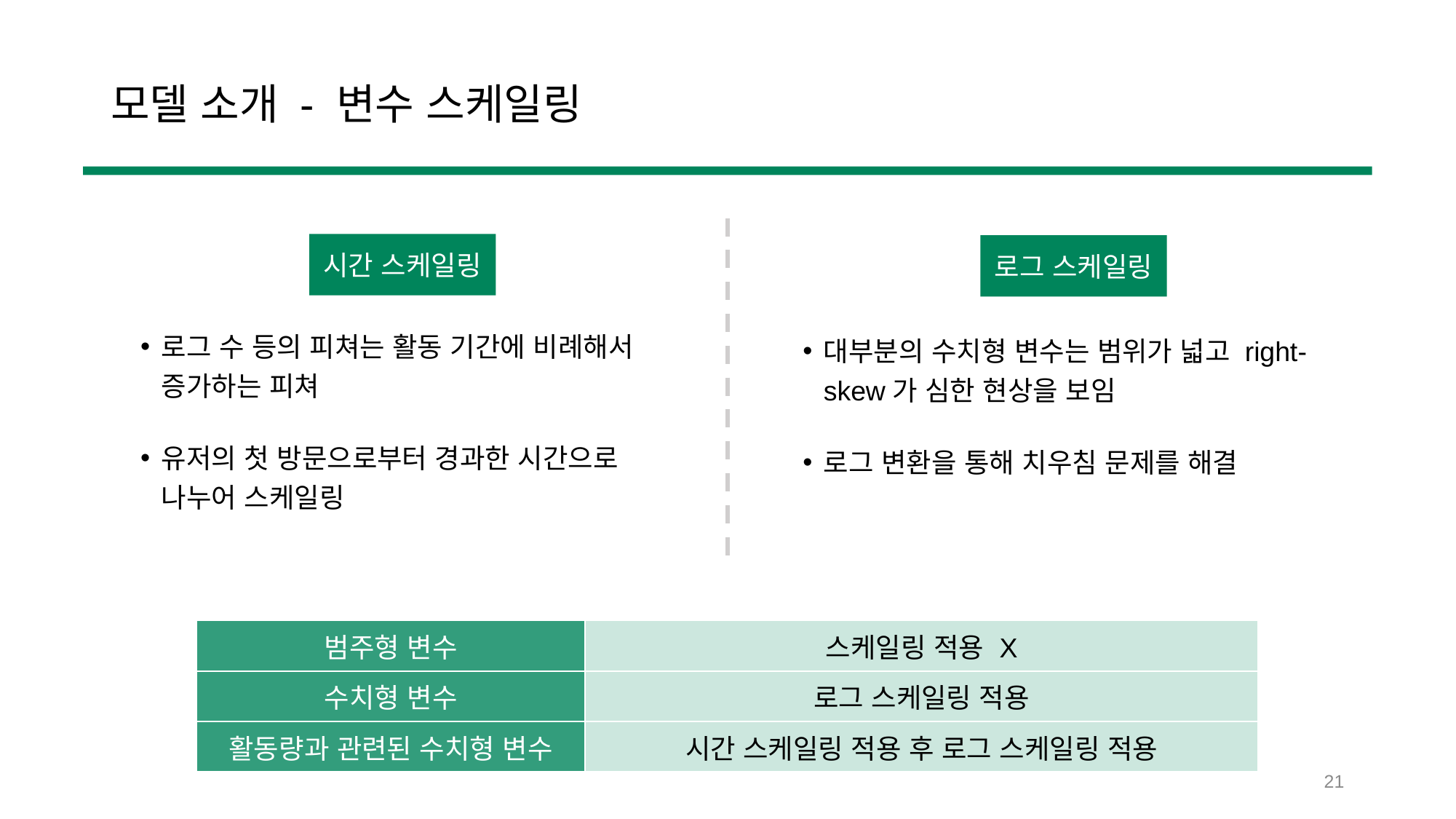

# 모델 소개 - 변수 스케일링

시간 스케일링
로그 스케일링
로그 수 등의 피쳐는 활동 기간에 비례해서 증가하는 피쳐
유저의 첫 방문으로부터 경과한 시간으로
나누어 스케일링
대부분의 수치형 변수는 범위가 넓고 right- skew가 심한 현상을 보임
로그 변환을 통해 치우침 문제를 해결
| 범주형 변수 | 스케일링 적용 X |
| --- | --- |
| 수치형 변수 | 로그 스케일링 적용 |
| 활동량과 관련된 수치형 변수 | 시간 스케일링 적용 후 로그 스케일링 적용 |
21